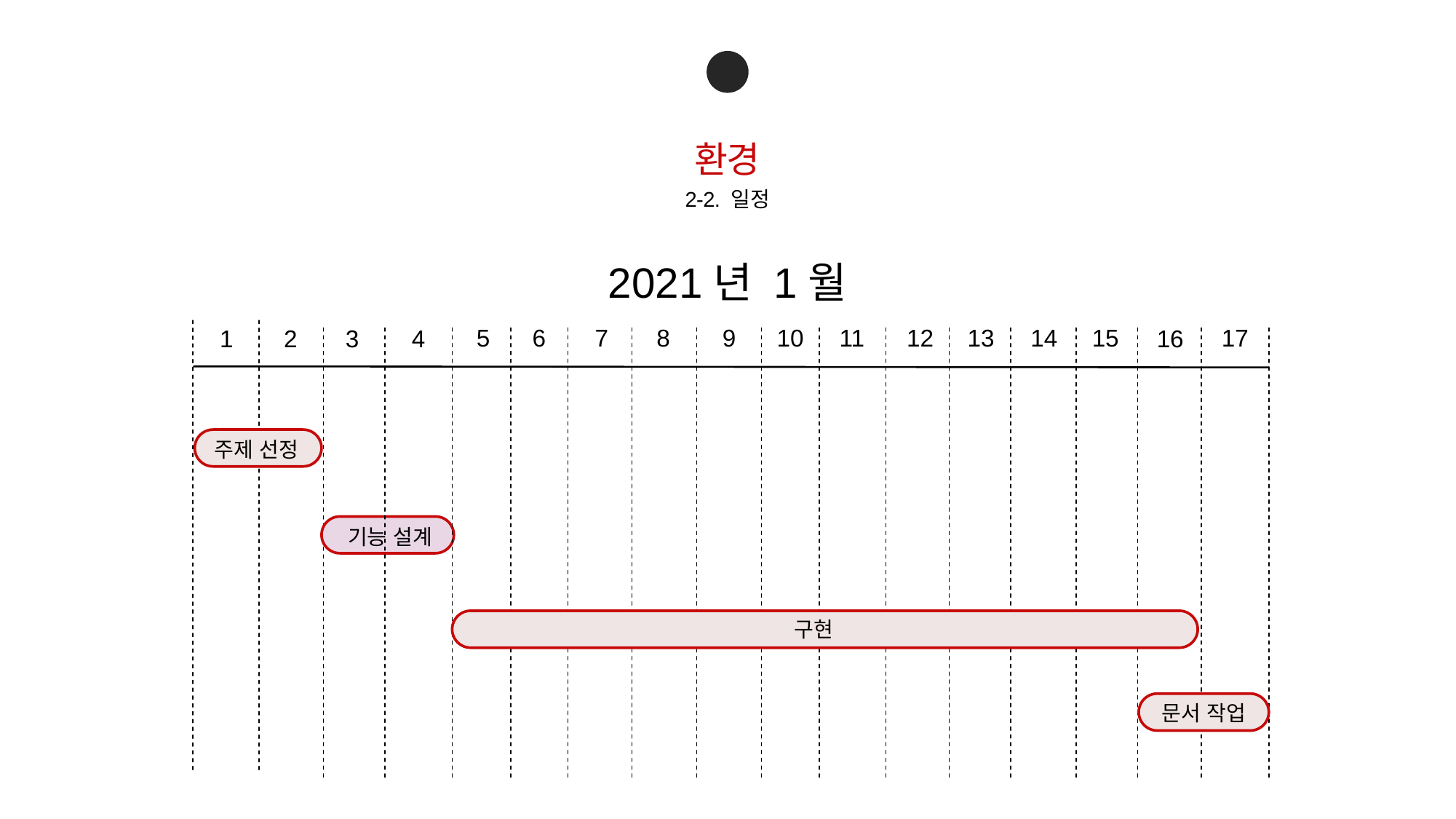

02
환경
2-2. 일정
2021년 1월
12
13
14
15
17
6
7
8
9
10
11
5
4
1
3
16
2

주제 선정

기능 설계

구현

문서 작업